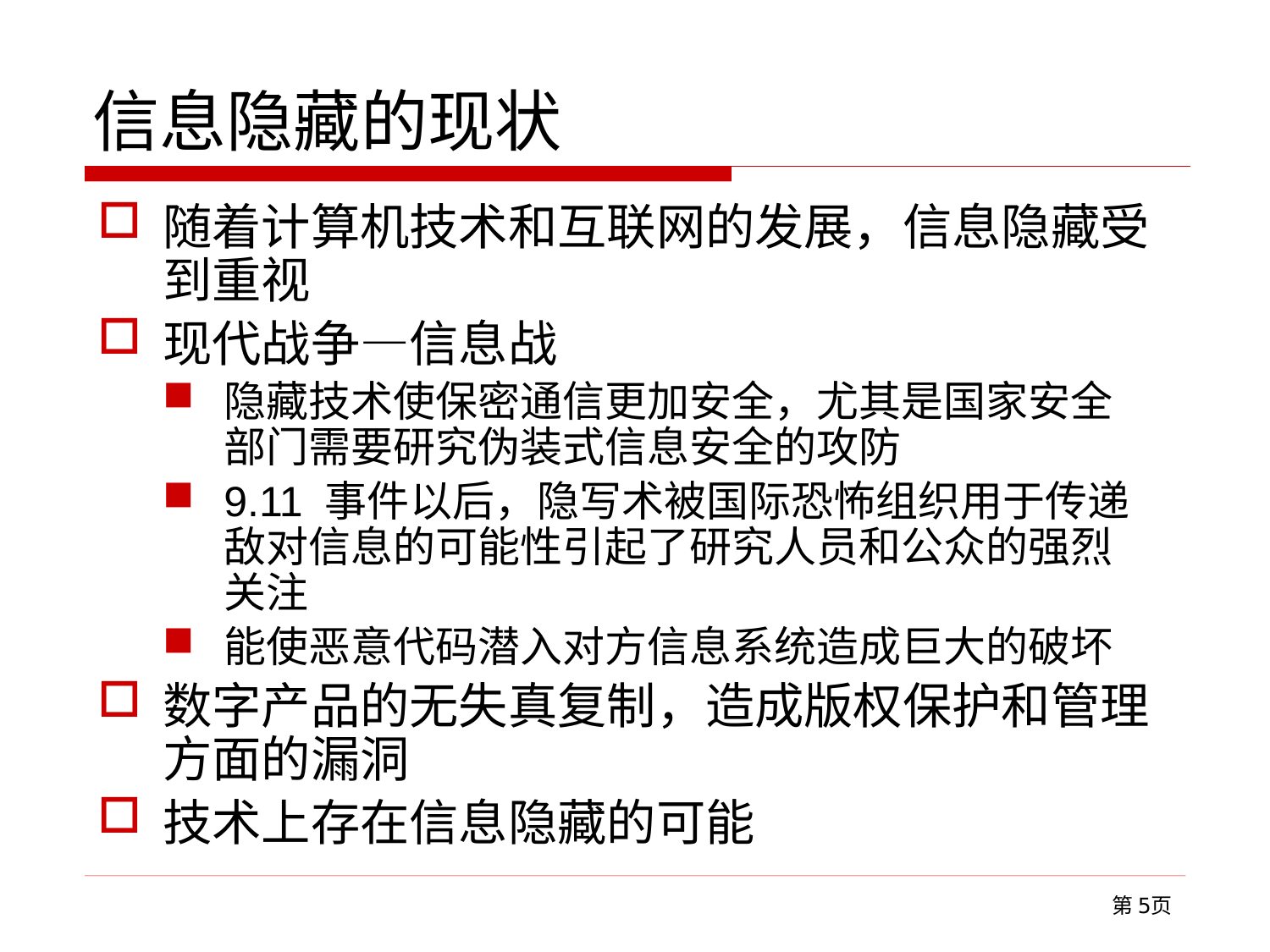

# 信息隐藏的现状
随着计算机技术和互联网的发展，信息隐藏受到重视
现代战争—信息战
隐藏技术使保密通信更加安全，尤其是国家安全部门需要研究伪装式信息安全的攻防
9.11 事件以后，隐写术被国际恐怖组织用于传递敌对信息的可能性引起了研究人员和公众的强烈关注
能使恶意代码潜入对方信息系统造成巨大的破坏
数字产品的无失真复制，造成版权保护和管理方面的漏洞
技术上存在信息隐藏的可能
5